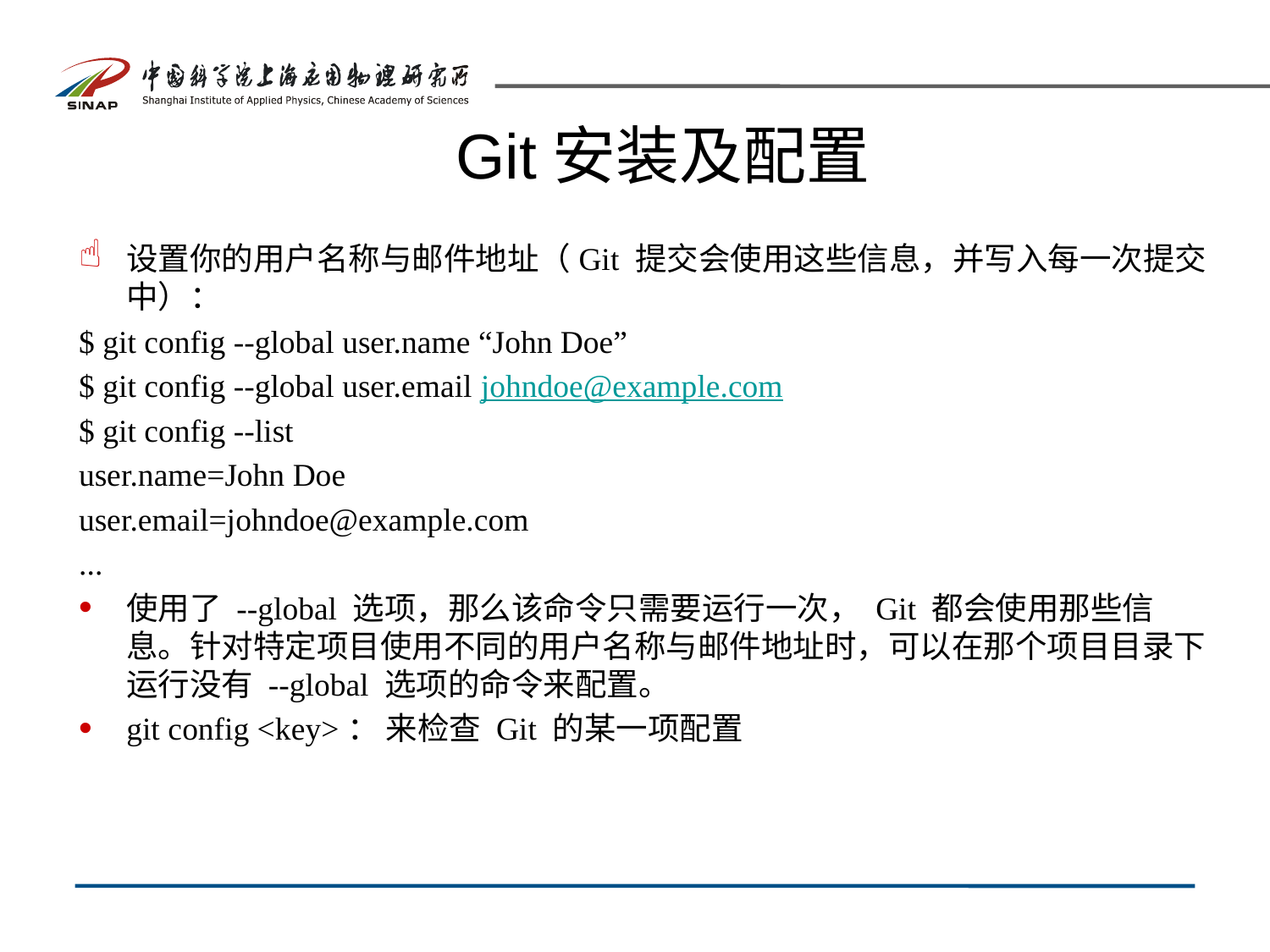

# Git安装及配置
设置你的用户名称与邮件地址（Git 提交会使用这些信息，并写入每一次提交中）：
$ git config --global user.name “John Doe”
$ git config --global user.email johndoe@example.com
$ git config --list
user.name=John Doe
user.email=johndoe@example.com
...
使用了 --global 选项，那么该命令只需要运行一次， Git 都会使用那些信息。针对特定项目使用不同的用户名称与邮件地址时，可以在那个项目目录下运行没有 --global 选项的命令来配置。
git config <key>： 来检查 Git 的某一项配置